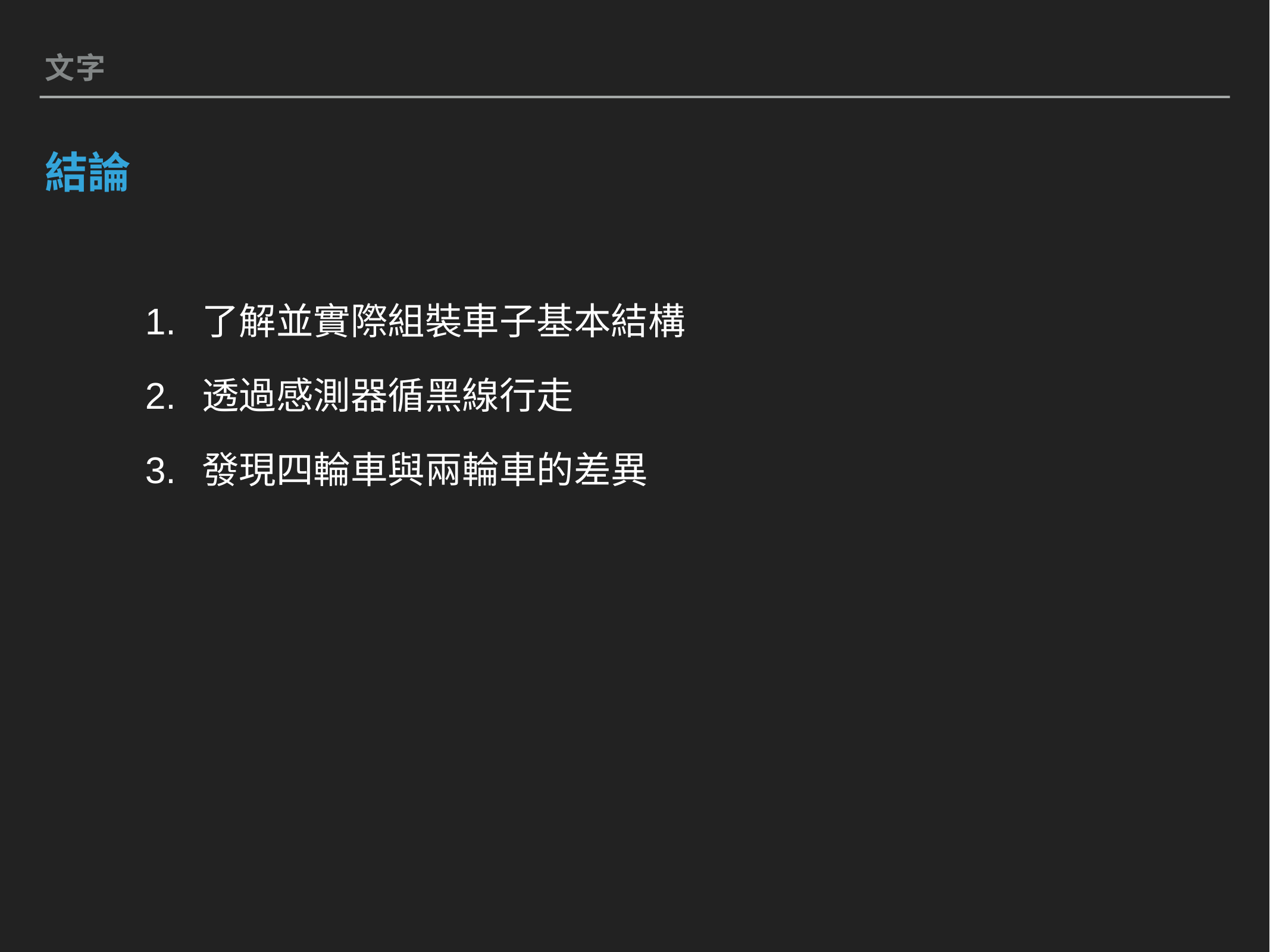

文字
# 結論
了解並實際組裝車子基本結構
透過感測器循黑線行走
發現四輪車與兩輪車的差異